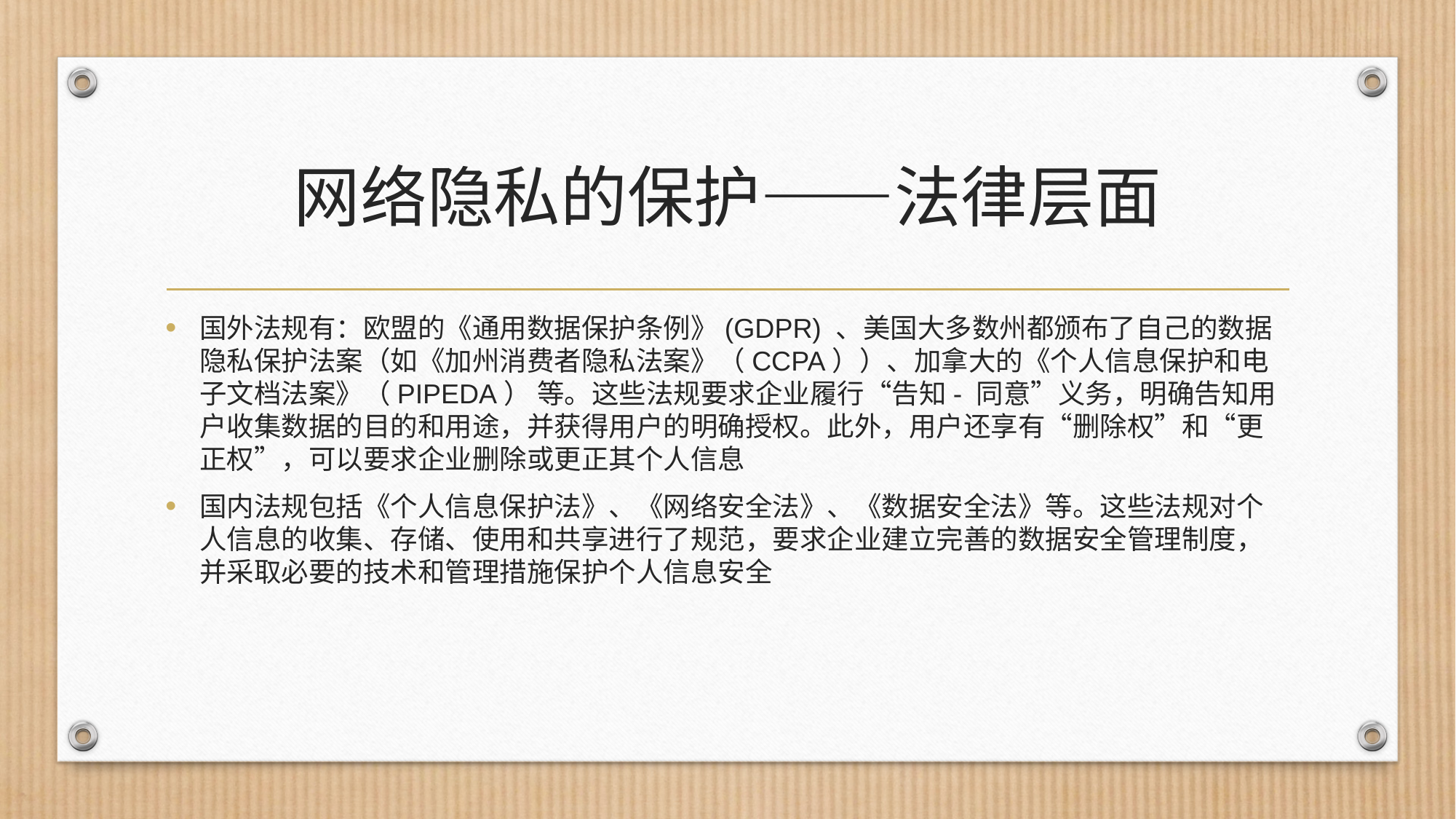

# 网络隐私的保护——法律层面
国外法规有：欧盟的《通用数据保护条例》(GDPR) 、美国大多数州都颁布了自己的数据隐私保护法案（如《加州消费者隐私法案》（CCPA））、加拿大的《个人信息保护和电子文档法案》（PIPEDA） 等。这些法规要求企业履行“告知- 同意”义务，明确告知用户收集数据的目的和用途，并获得用户的明确授权。此外，用户还享有“删除权”和“更正权”，可以要求企业删除或更正其个人信息
国内法规包括《个人信息保护法》、《网络安全法》、《数据安全法》等。这些法规对个人信息的收集、存储、使用和共享进行了规范，要求企业建立完善的数据安全管理制度，并采取必要的技术和管理措施保护个人信息安全